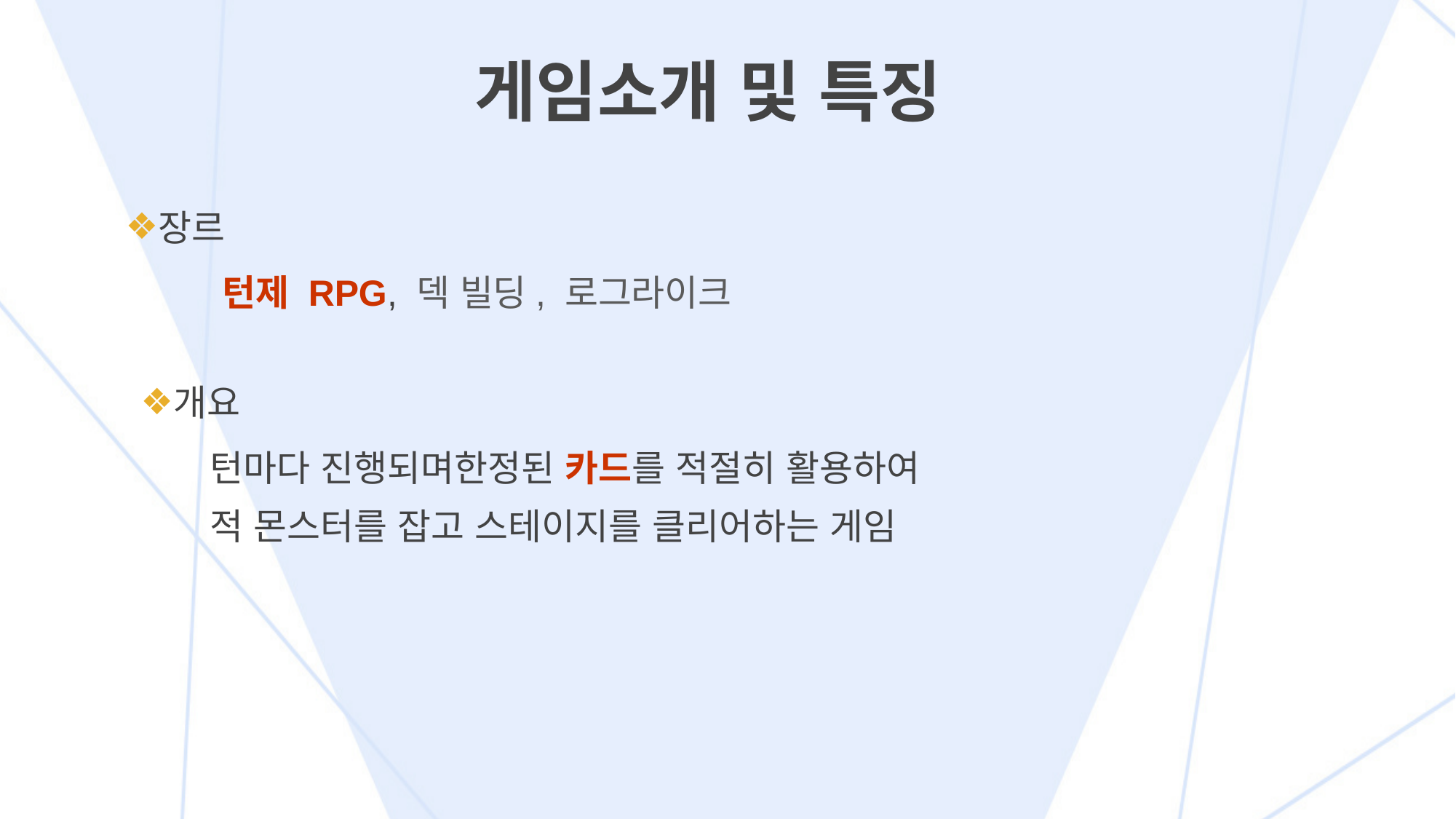

# 게임소개 및 특징
장르
턴제 RPG, 덱 빌딩, 로그라이크

개요
턴마다 진행되며한정된 카드를 적절히 활용하여
적 몬스터를 잡고 스테이지를 클리어하는 게임